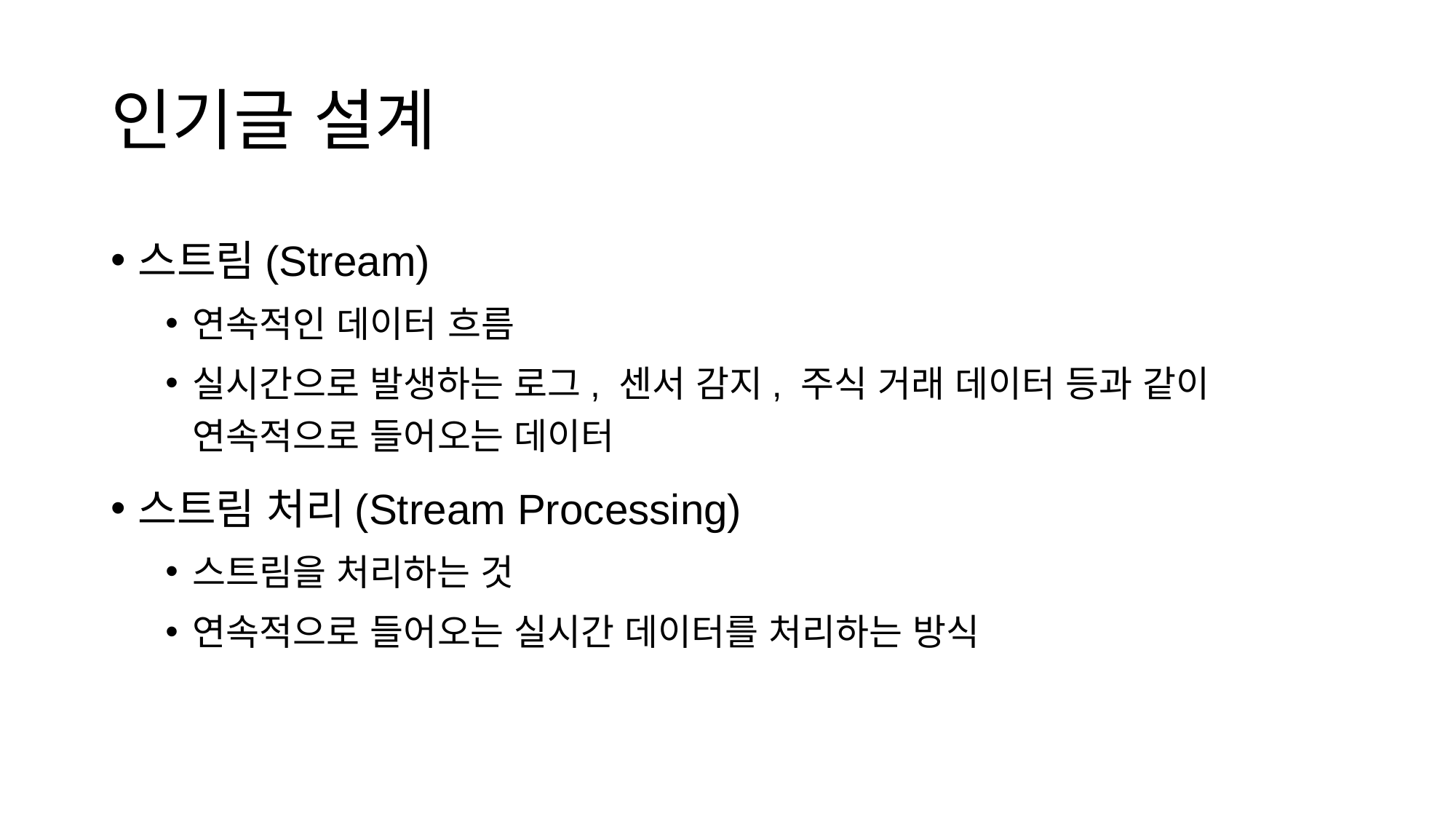

# 인기글 설계
스트림(Stream)
연속적인 데이터 흐름
실시간으로 발생하는 로그, 센서 감지, 주식 거래 데이터 등과 같이 연속적으로 들어오는 데이터
스트림 처리(Stream Processing)
스트림을 처리하는 것
연속적으로 들어오는 실시간 데이터를 처리하는 방식